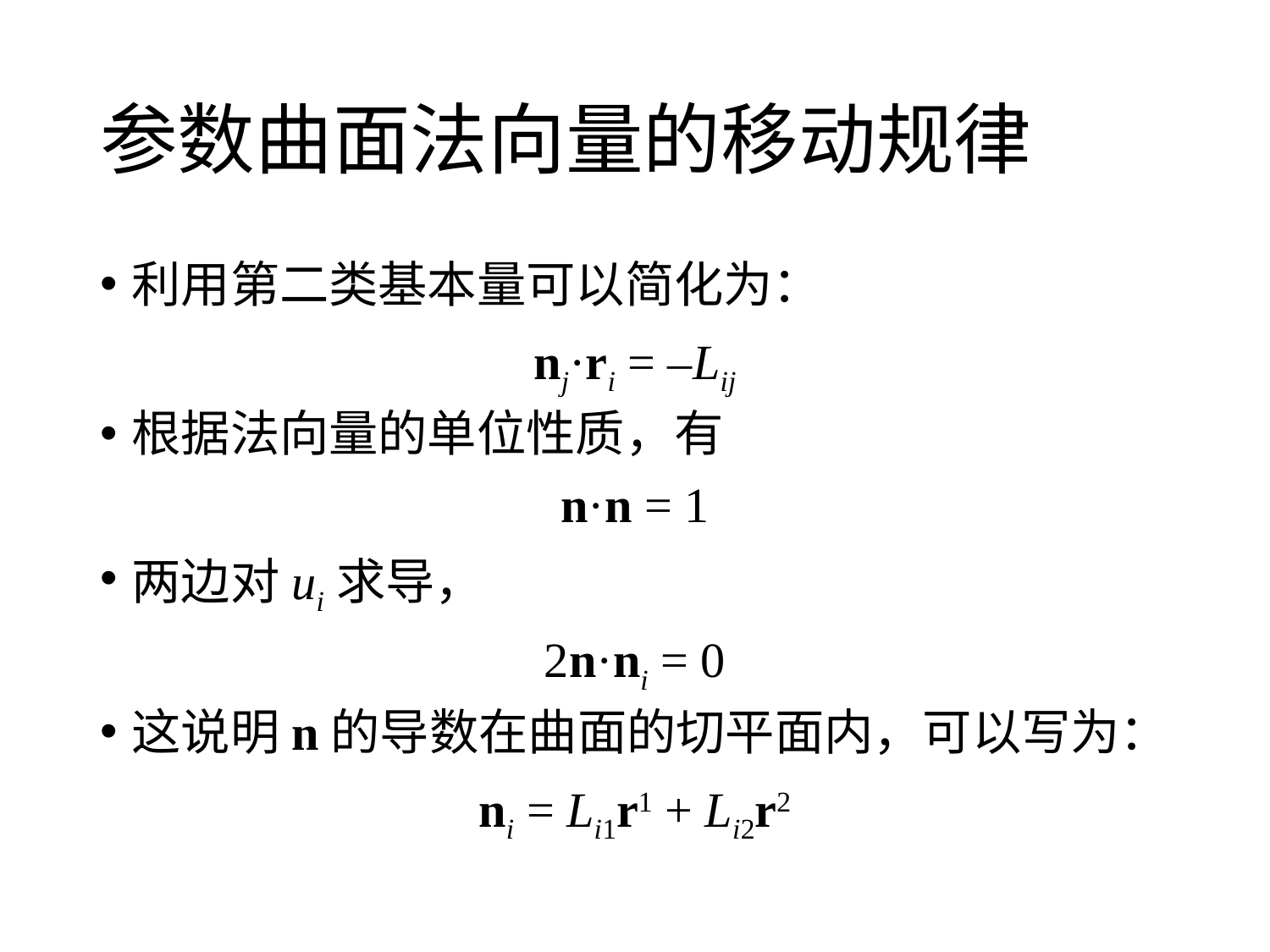

# 参数曲面法向量的移动规律
利用第二类基本量可以简化为：
nj·ri = –Lij
根据法向量的单位性质，有
n·n = 1
两边对ui求导，
2n·ni = 0
这说明n的导数在曲面的切平面内，可以写为：
ni = Li1r1 + Li2r2